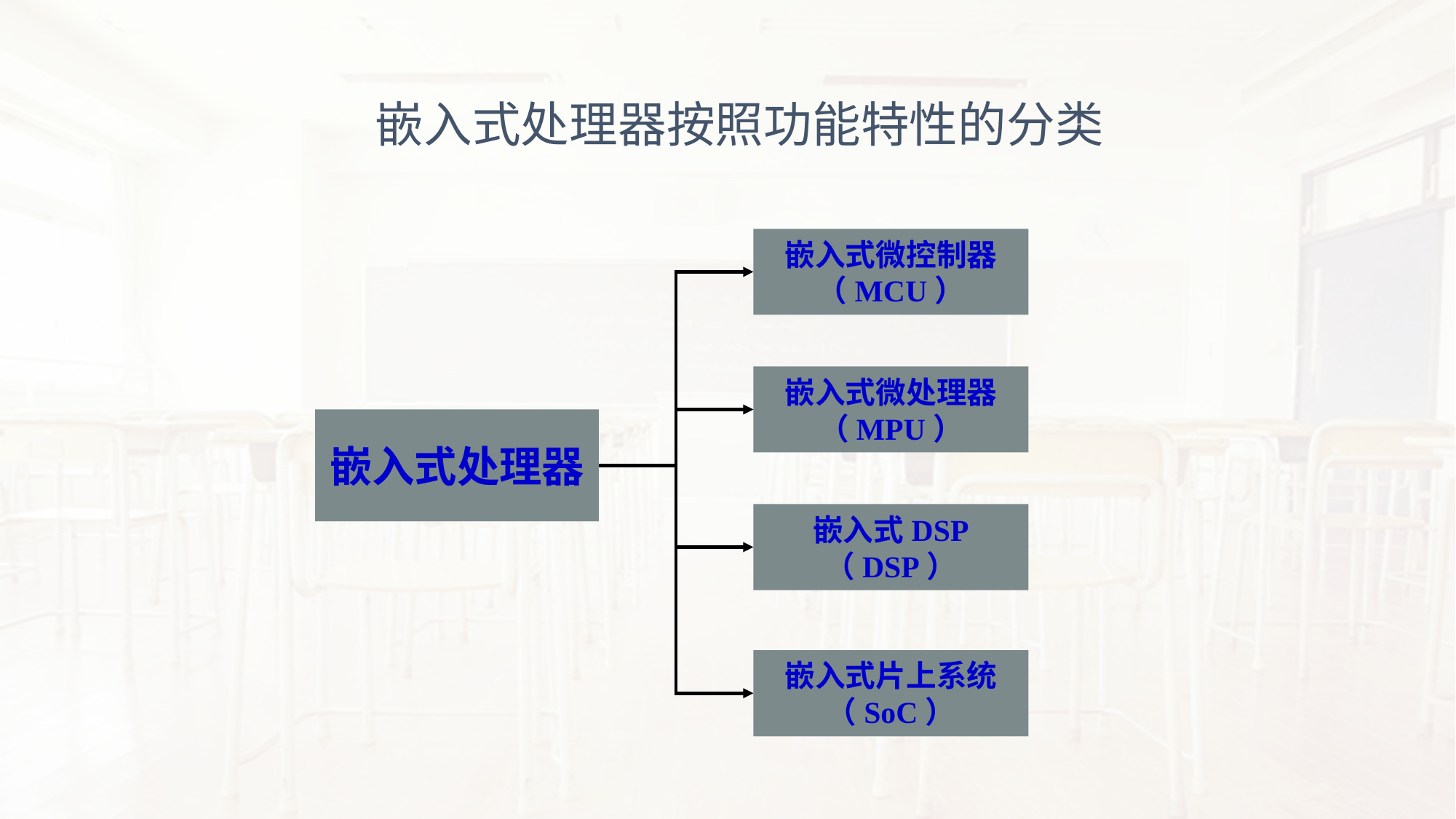

嵌入式处理器按照功能特性的分类
嵌入式微控制器
（MCU）
嵌入式微处理器
（MPU）
嵌入式处理器
嵌入式DSP
（DSP）
嵌入式片上系统
（SoC）